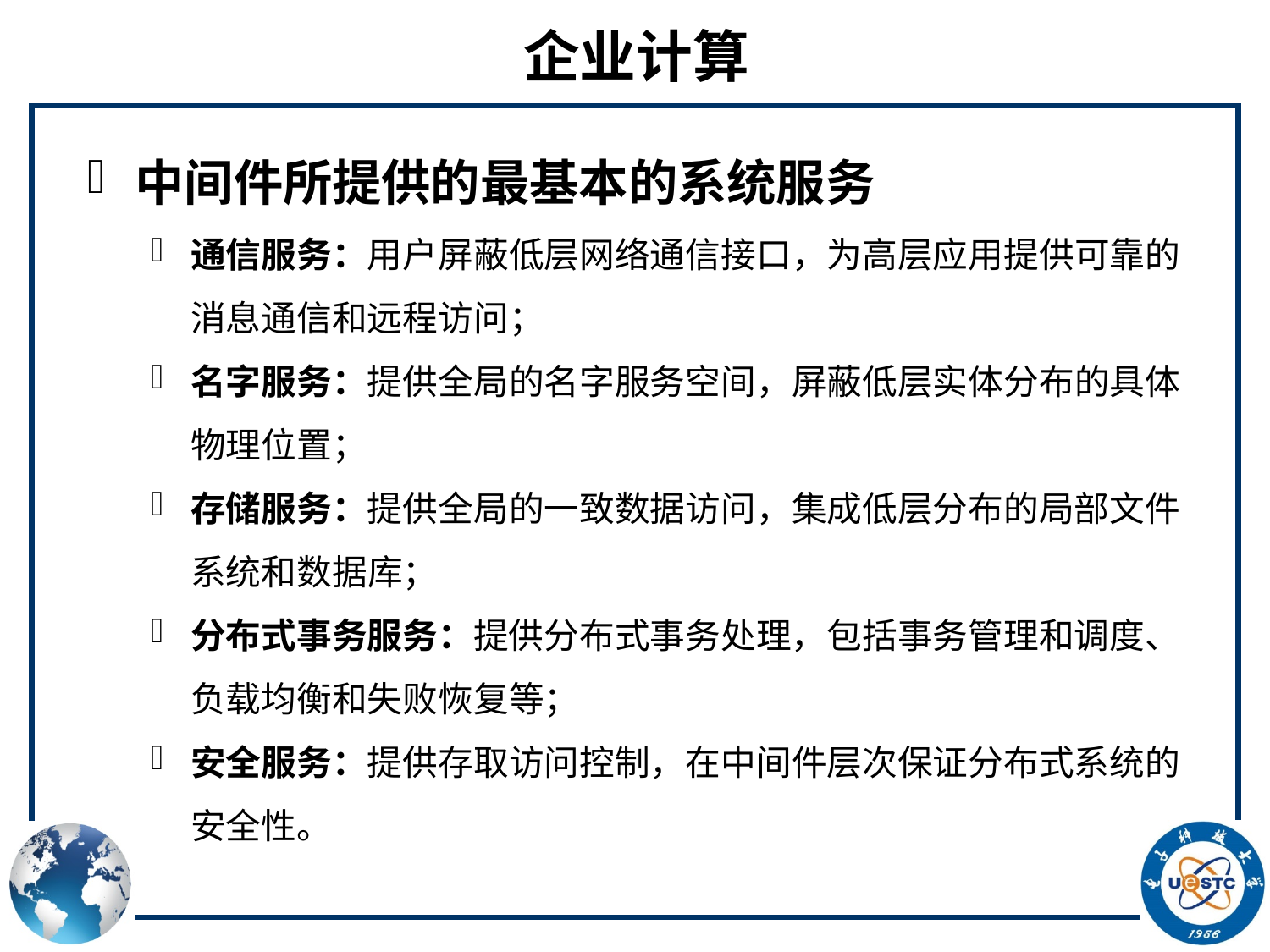

# 企业计算
中间件所提供的最基本的系统服务
通信服务：用户屏蔽低层网络通信接口，为高层应用提供可靠的消息通信和远程访问；
名字服务：提供全局的名字服务空间，屏蔽低层实体分布的具体物理位置；
存储服务：提供全局的一致数据访问，集成低层分布的局部文件系统和数据库；
分布式事务服务：提供分布式事务处理，包括事务管理和调度、负载均衡和失败恢复等；
安全服务：提供存取访问控制，在中间件层次保证分布式系统的安全性。